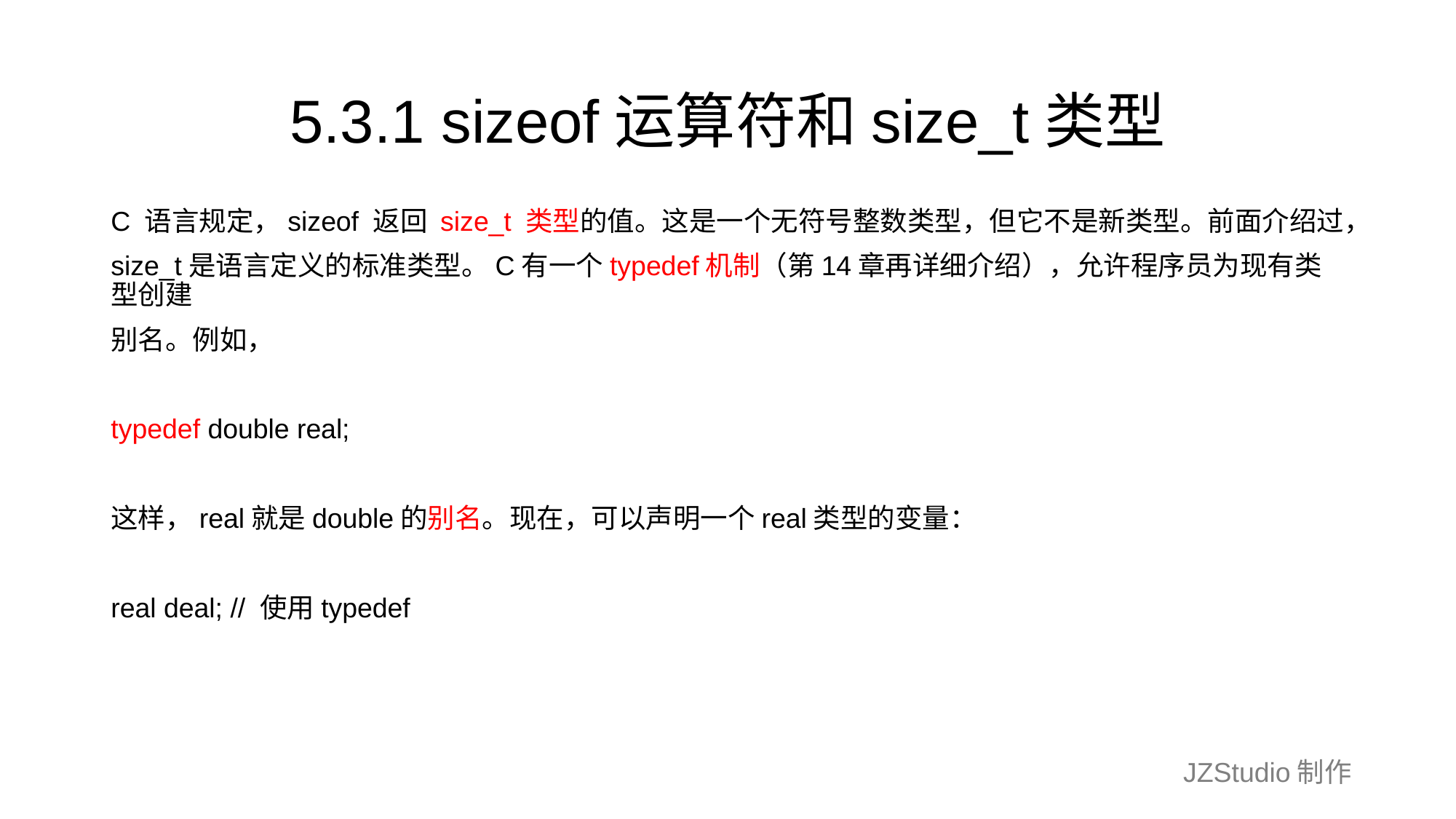

# 5.3.1 sizeof运算符和size_t类型
C 语言规定，sizeof 返回 size_t 类型的值。这是一个无符号整数类型，但它不是新类型。前面介绍过，
size_t是语言定义的标准类型。C有一个typedef机制（第14章再详细介绍），允许程序员为现有类型创建
别名。例如，

typedef double real;

这样，real就是double的别名。现在，可以声明一个real类型的变量：

real deal; // 使用typedef